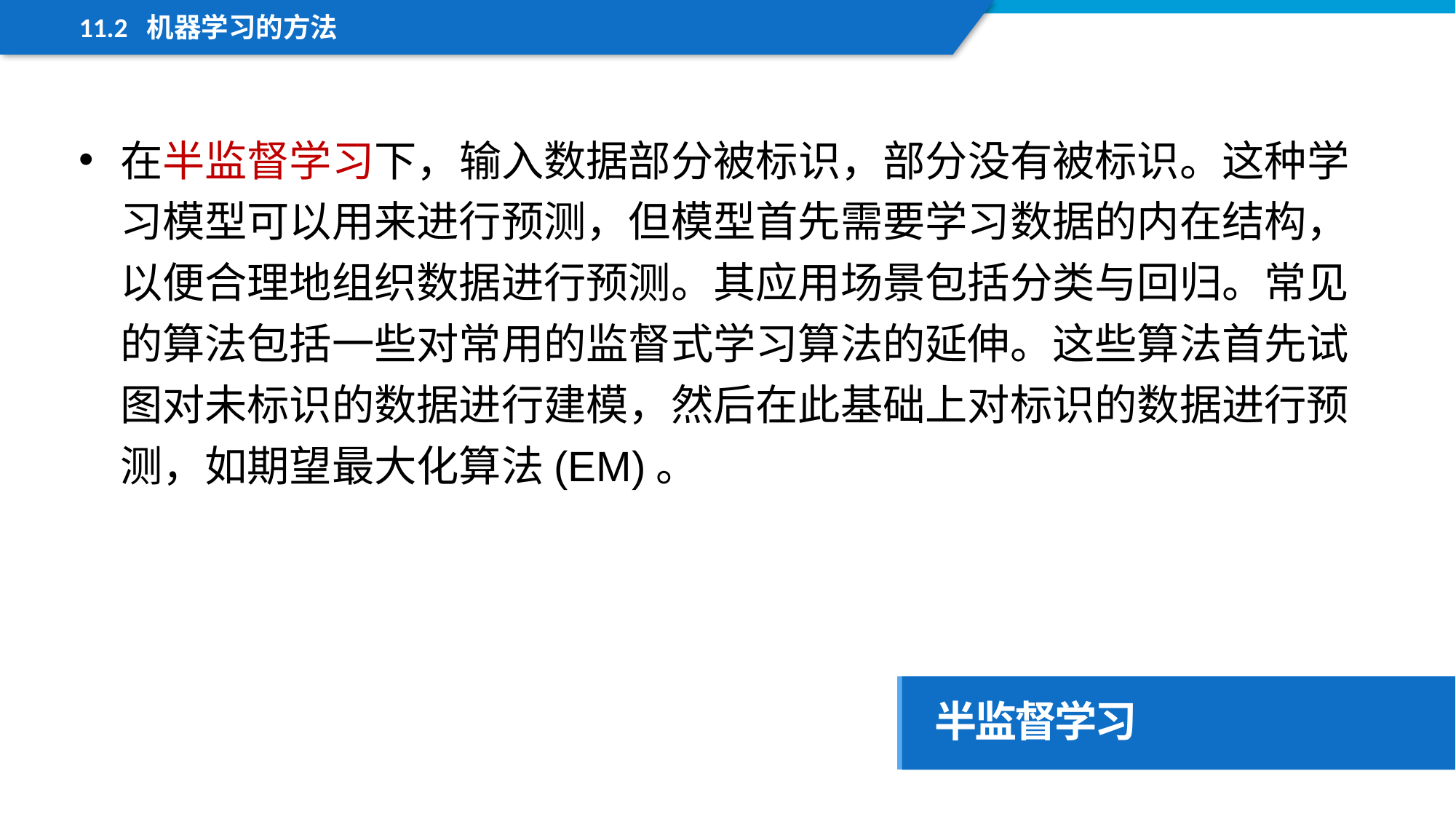

11.2  机器学习的方法
在半监督学习下，输入数据部分被标识，部分没有被标识。这种学习模型可以用来进行预测，但模型首先需要学习数据的内在结构，以便合理地组织数据进行预测。其应用场景包括分类与回归。常见的算法包括一些对常用的监督式学习算法的延伸。这些算法首先试图对未标识的数据进行建模，然后在此基础上对标识的数据进行预测，如期望最大化算法(EM)。
半监督学习